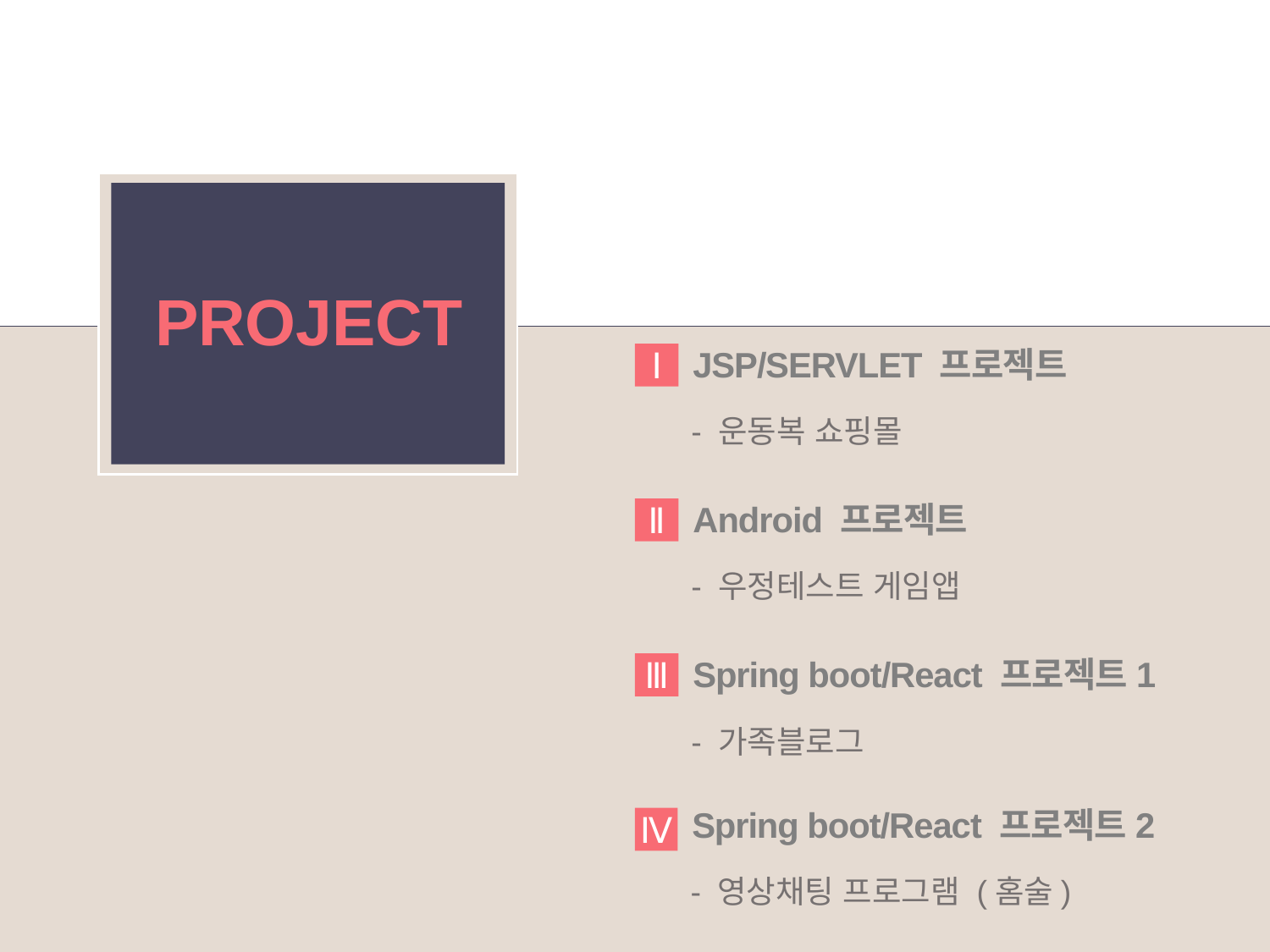

PROJECT
JSP/SERVLET 프로젝트
Ⅰ
- 운동복 쇼핑몰
Android 프로젝트
Ⅱ
- 우정테스트 게임앱
Spring boot/React 프로젝트1
Ⅲ
- 가족블로그
Spring boot/React 프로젝트2
Ⅳ
- 영상채팅 프로그램 (홈술)